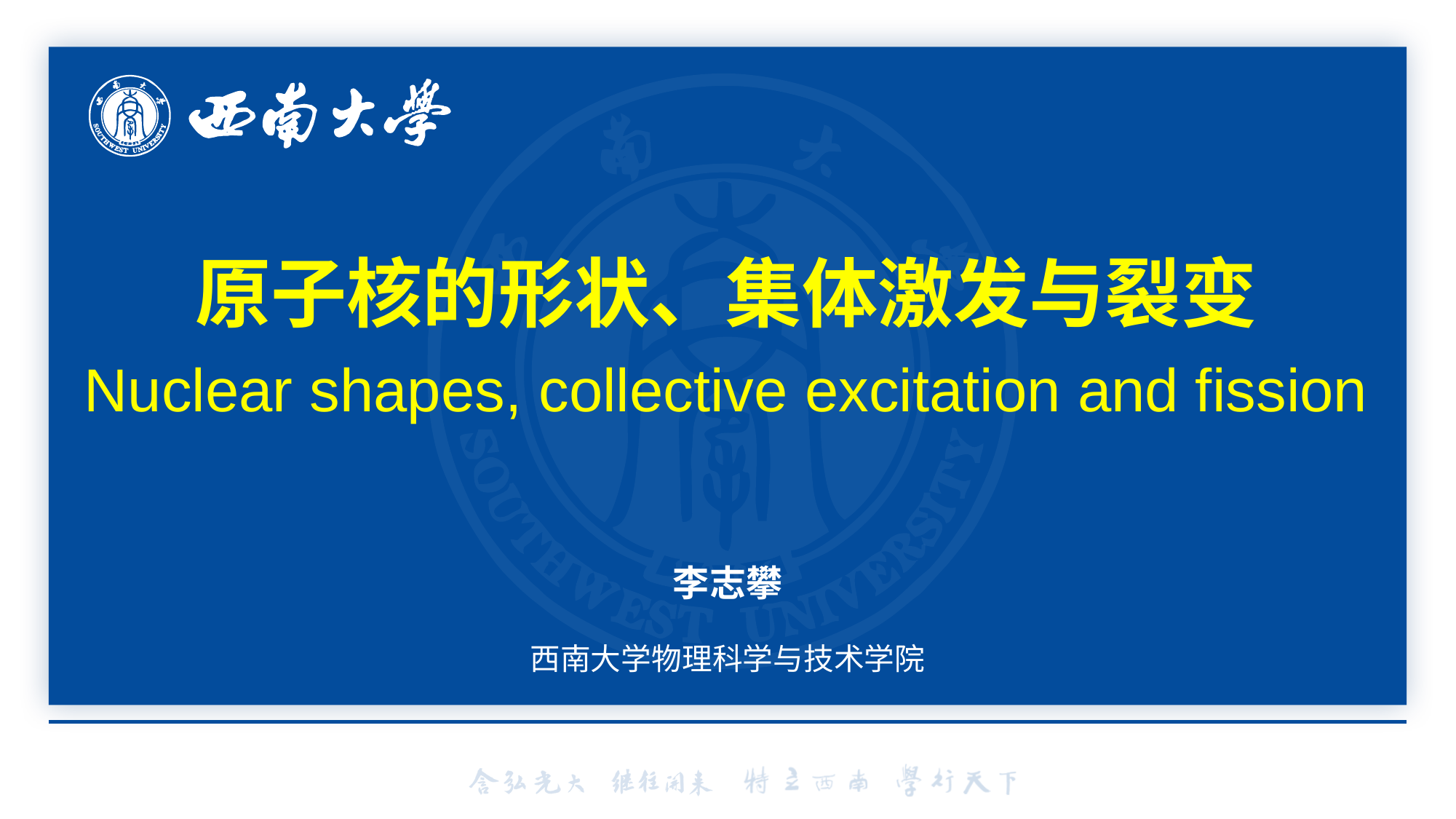

# 原子核的形状、集体激发与裂变 Nuclear shapes, collective excitation and fission
李志攀
西南大学物理科学与技术学院